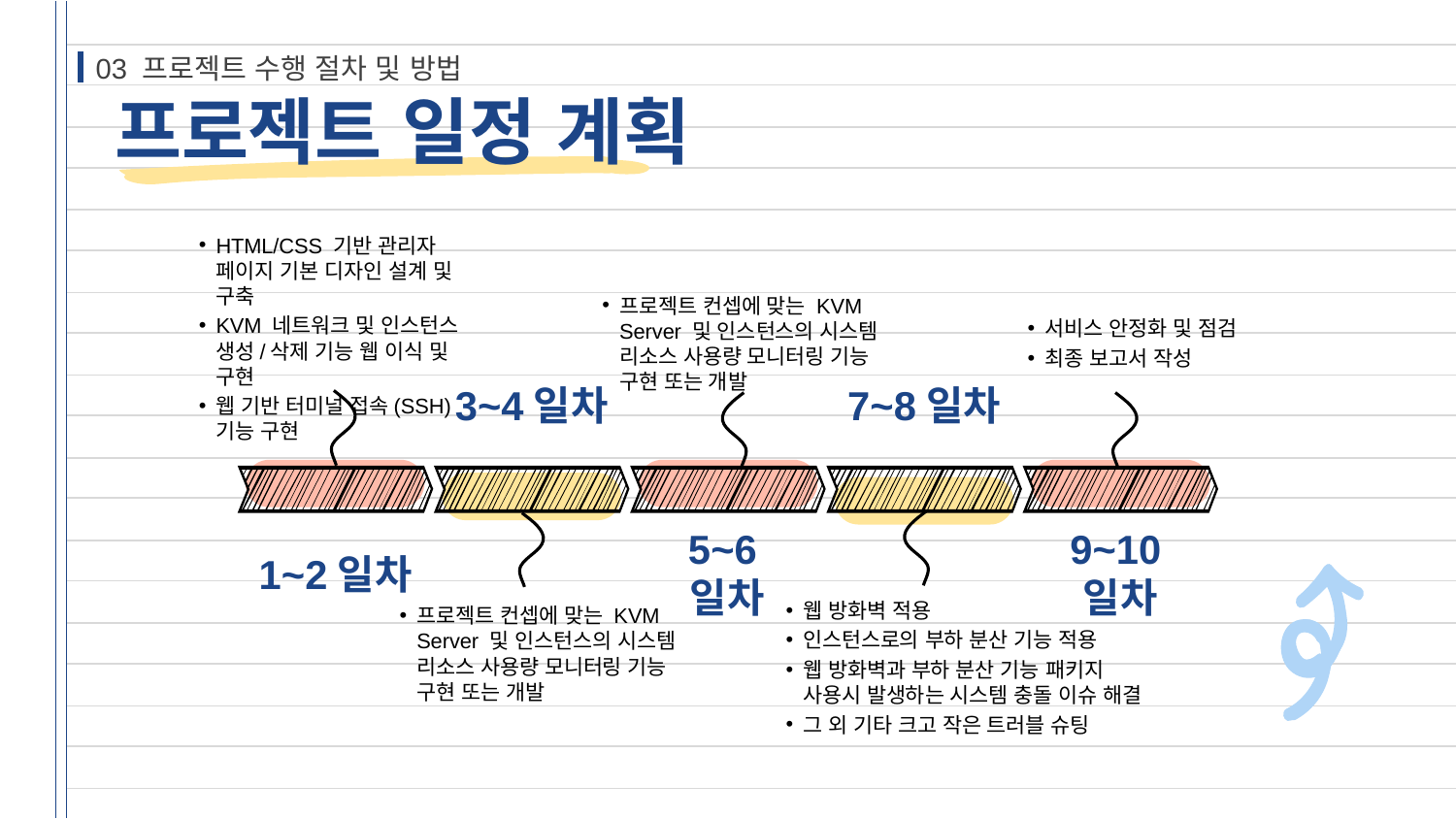

03 프로젝트 수행 절차 및 방법
프로젝트 일정 계획

HTML/CSS 기반 관리자 페이지 기본 디자인 설계 및 구축
KVM 네트워크 및 인스턴스 생성/삭제 기능 웹 이식 및 구현
웹 기반 터미널 접속(SSH) 기능 구현
프로젝트 컨셉에 맞는 KVM Server 및 인스턴스의 시스템 리소스 사용량 모니터링 기능 구현 또는 개발
서비스 안정화 및 점검
최종 보고서 작성
7~8일차
3~4일차

9~10일차
1~2일차
5~6일차
웹 방화벽 적용
인스턴스로의 부하 분산 기능 적용
웹 방화벽과 부하 분산 기능 패키지
사용시 발생하는 시스템 충돌 이슈 해결
그 외 기타 크고 작은 트러블 슈팅
프로젝트 컨셉에 맞는 KVM Server 및 인스턴스의 시스템 리소스 사용량 모니터링 기능 구현 또는 개발